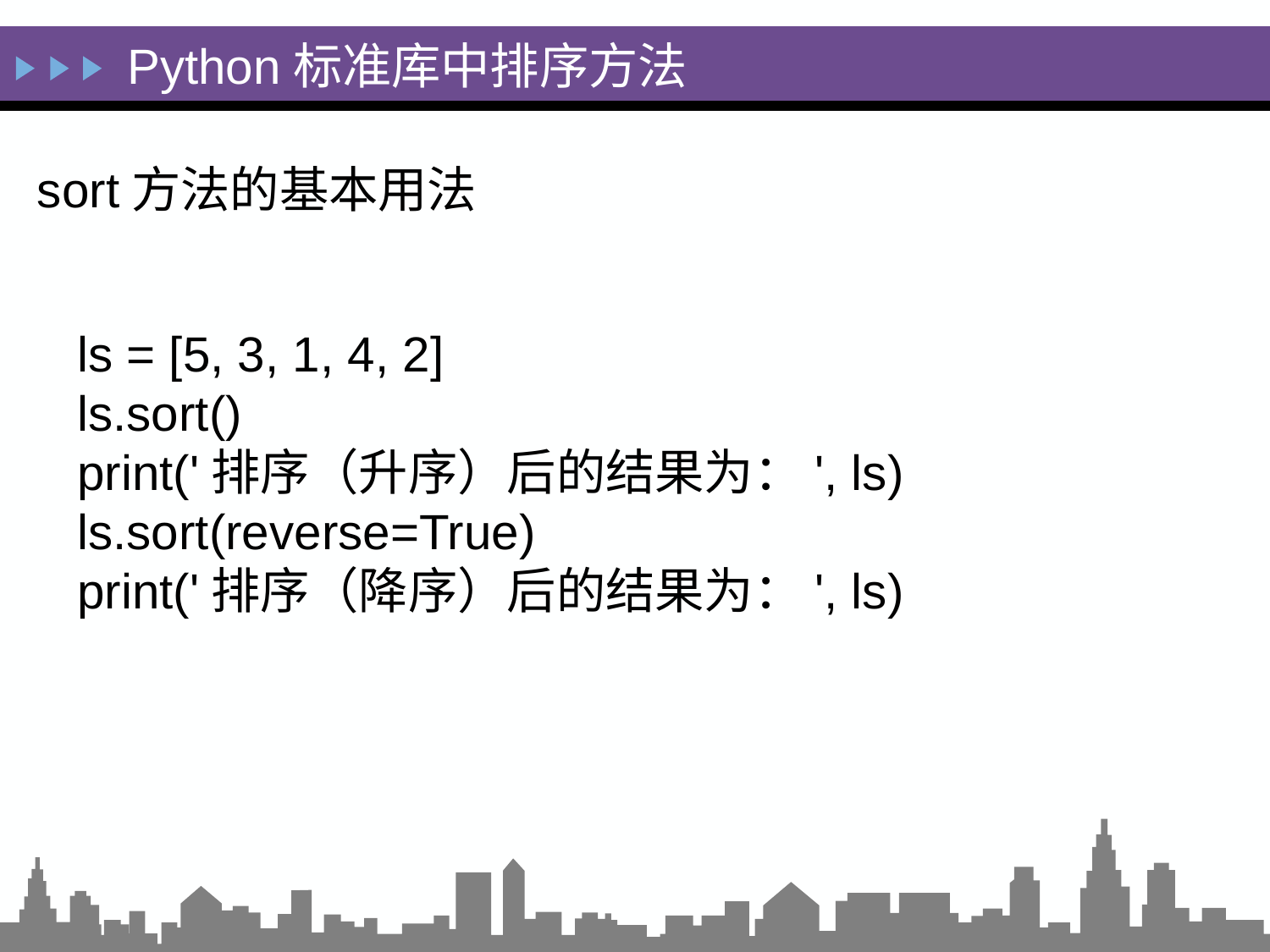

Python标准库中排序方法
sort方法的基本用法
ls = [5, 3, 1, 4, 2]
ls.sort()
print('排序（升序）后的结果为：', ls)
ls.sort(reverse=True)
print('排序（降序）后的结果为：', ls)